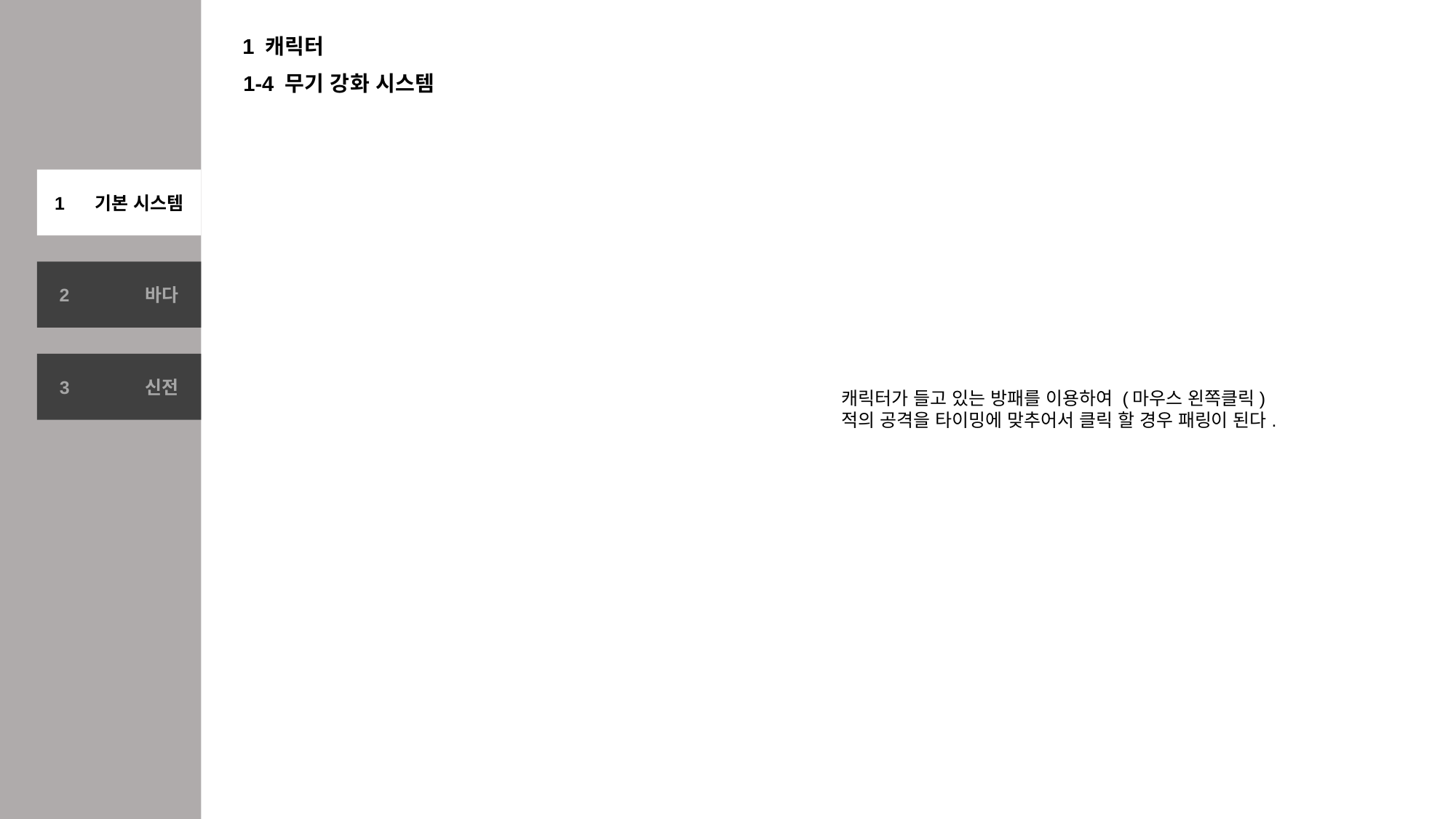

1 캐릭터
1-4 무기 강화 시스템
1     기본 시스템
2              바다
3              신전
캐릭터가 들고 있는 방패를 이용하여 (마우스 왼쪽클릭)
적의 공격을 타이밍에 맞추어서 클릭 할 경우 패링이 된다.